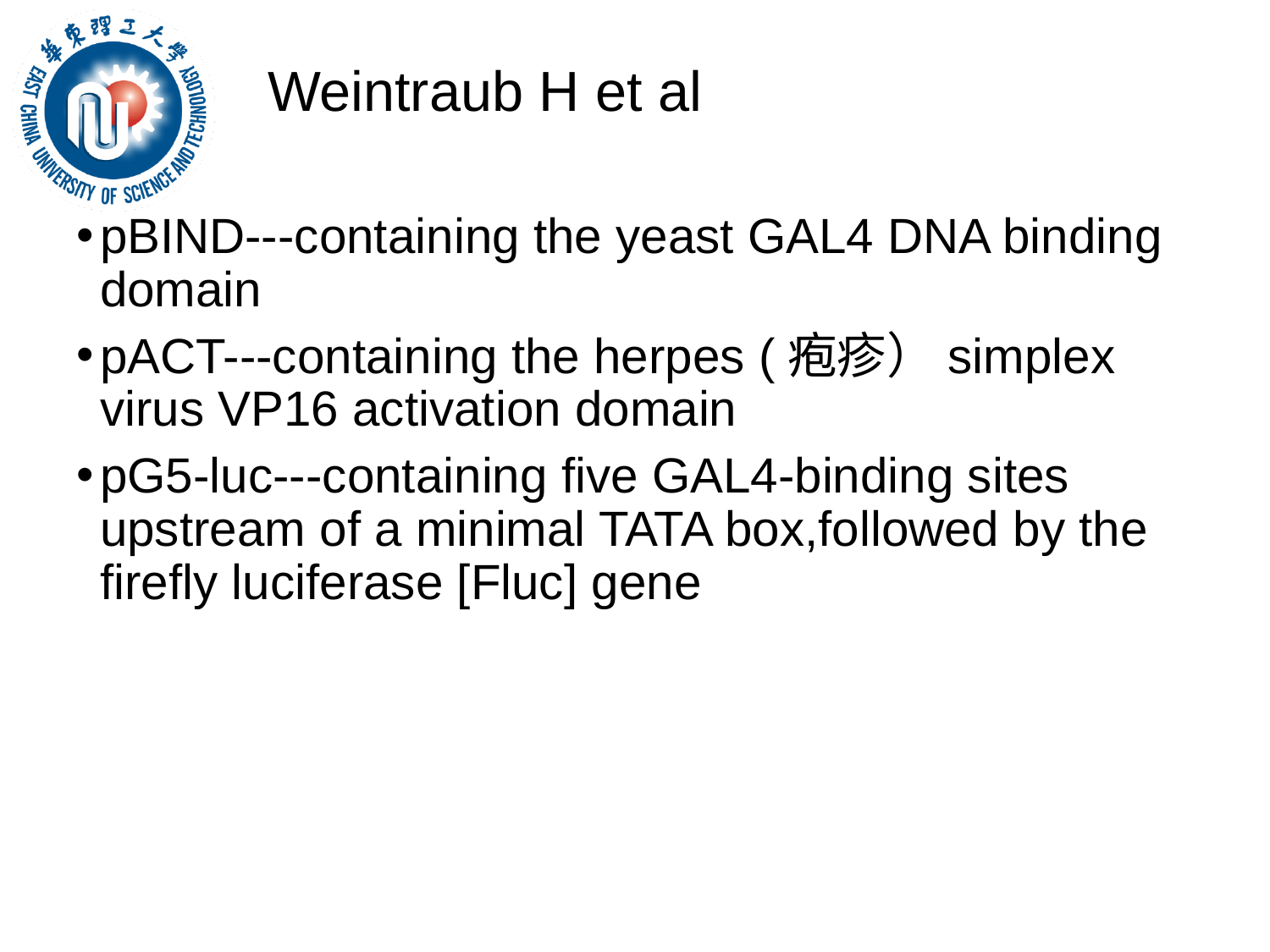

Weintraub H et al
pBIND---containing the yeast GAL4 DNA binding domain
pACT---containing the herpes (疱疹）simplex virus VP16 activation domain
pG5-luc---containing five GAL4-binding sites upstream of a minimal TATA box,followed by the firefly luciferase [Fluc] gene